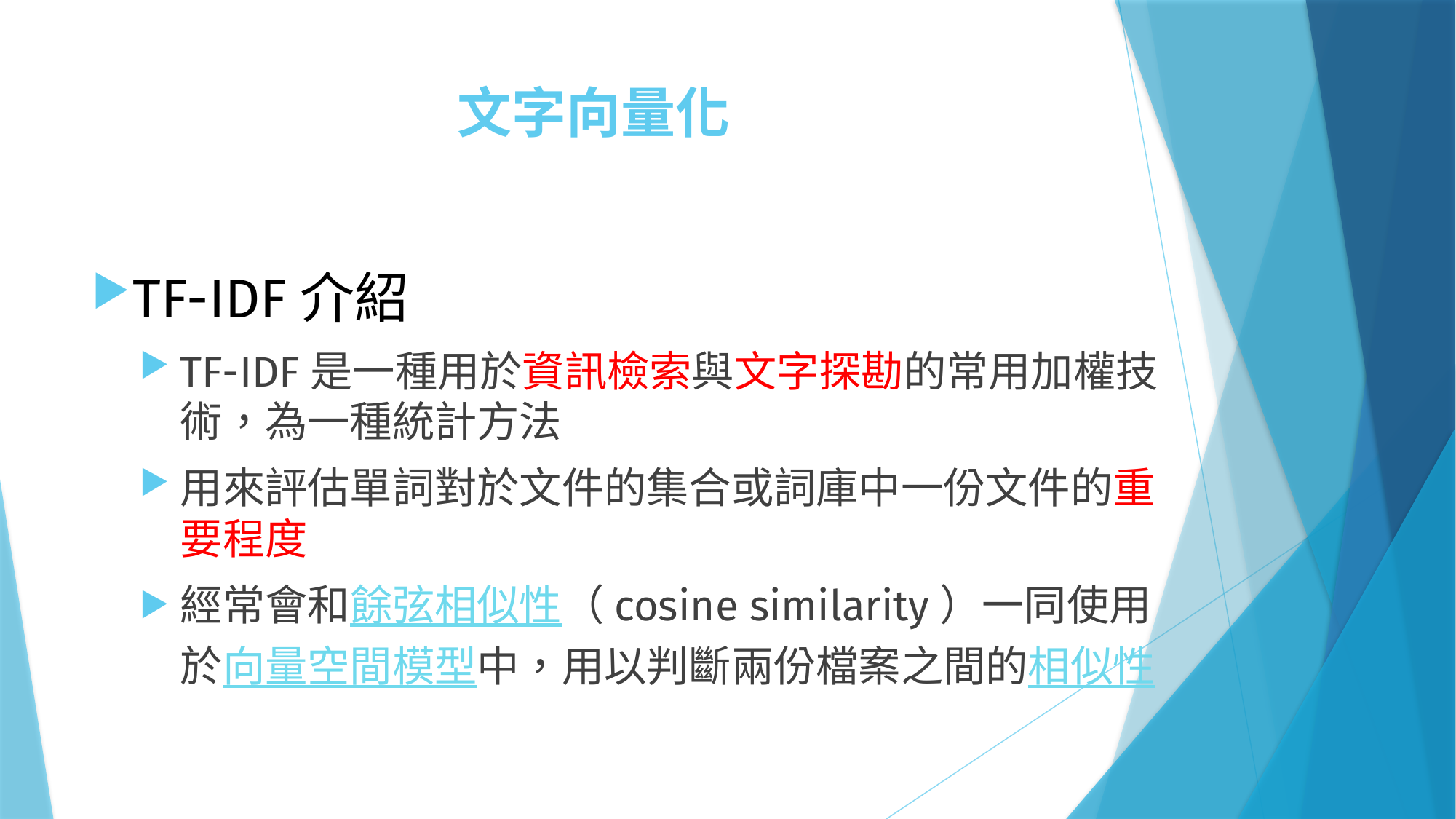

# 文字向量化
TF-IDF介紹
TF-IDF是一種用於資訊檢索與文字探勘的常用加權技術，為一種統計方法
用來評估單詞對於文件的集合或詞庫中一份文件的重要程度
經常會和餘弦相似性（cosine similarity）一同使用於向量空間模型中，用以判斷兩份檔案之間的相似性